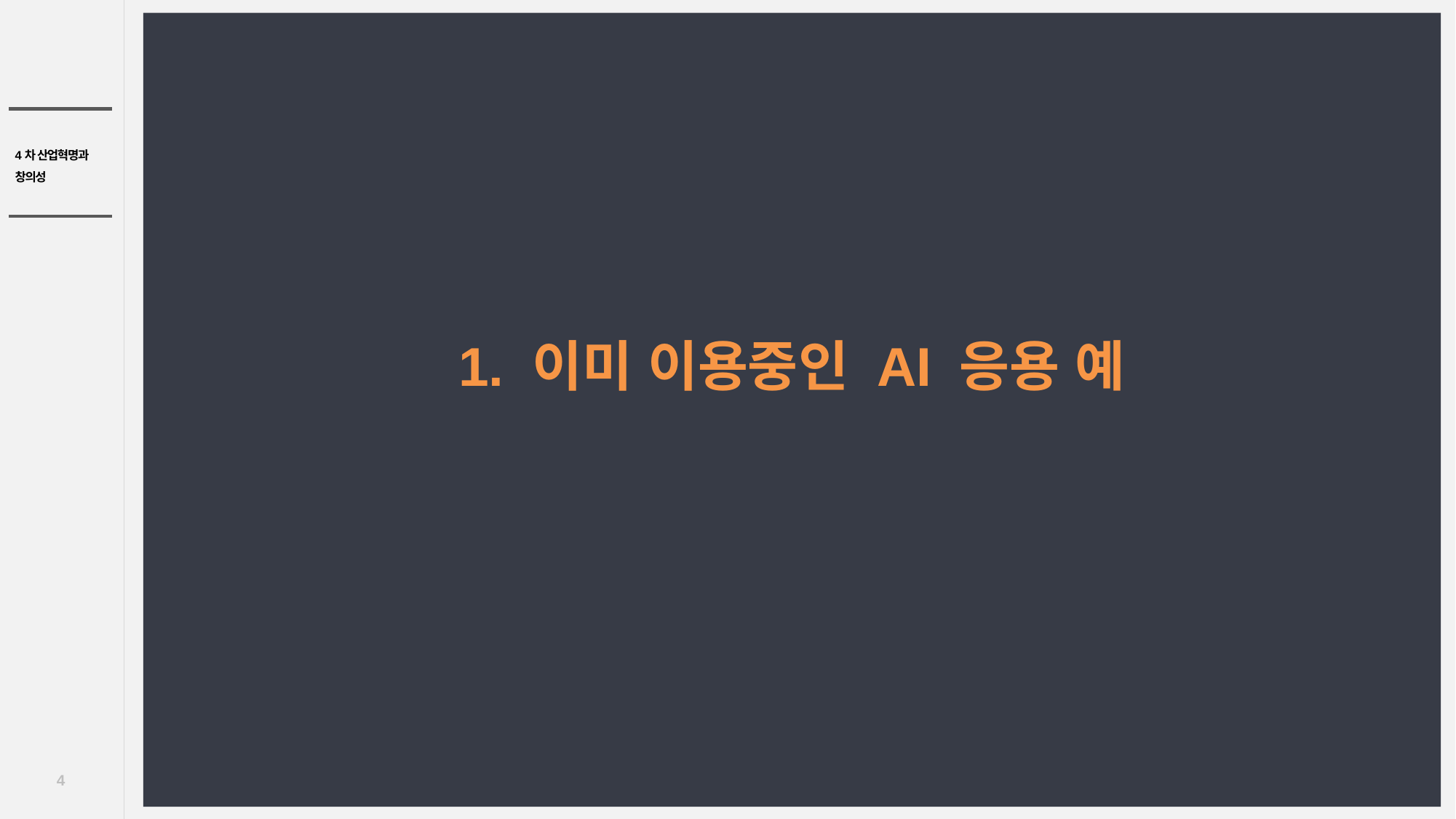

1. 이미 이용중인 AI 응용 예
4